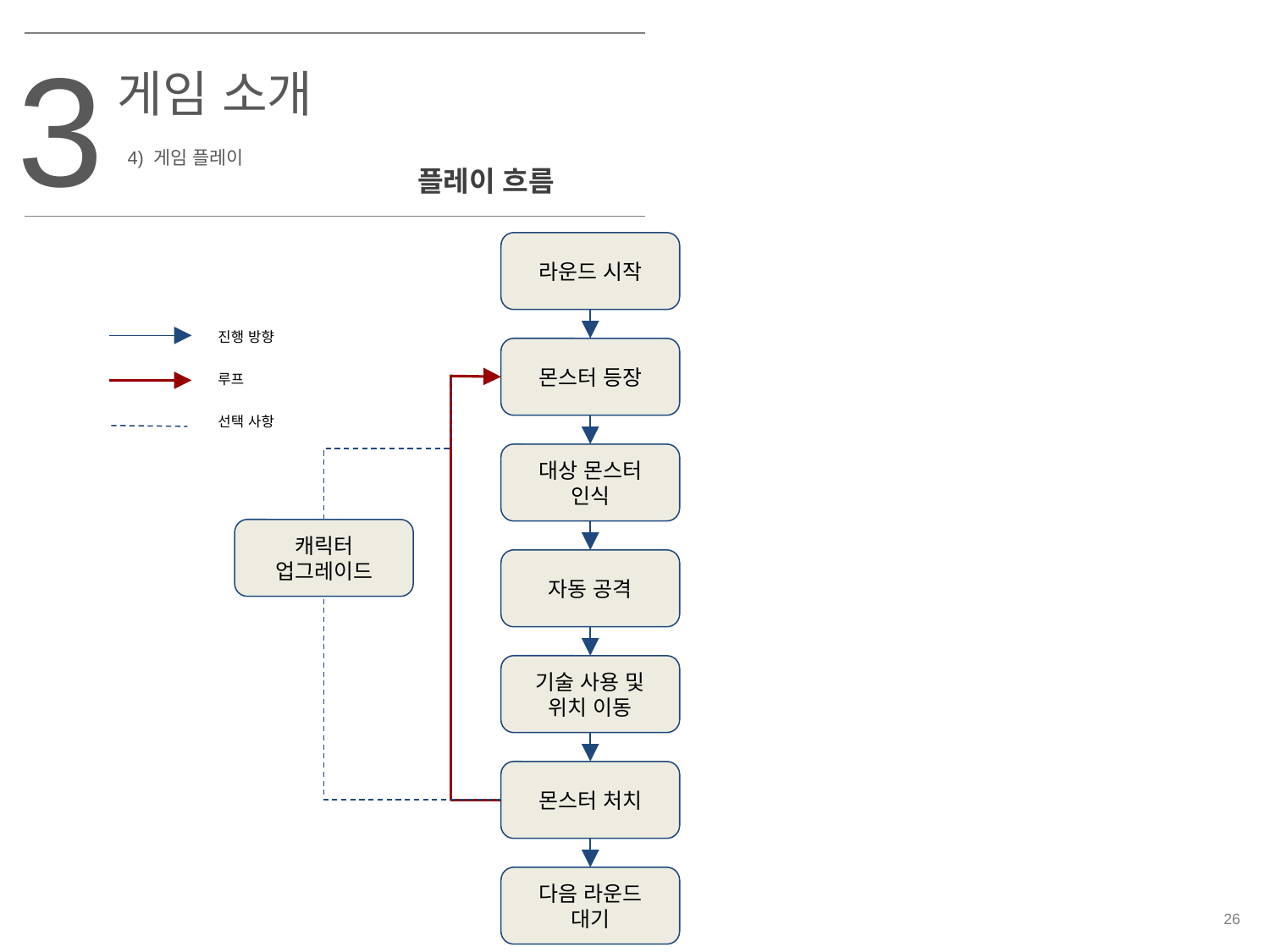

3
게임 소개
4) 게임 플레이
플레이 흐름
라운드 시작
몬스터 등장
대상 몬스터 인식
캐릭터
업그레이드
자동 공격
기술 사용 및
위치 이동
몬스터 처치
다음 라운드
대기
진행 방향
루프
선택 사항